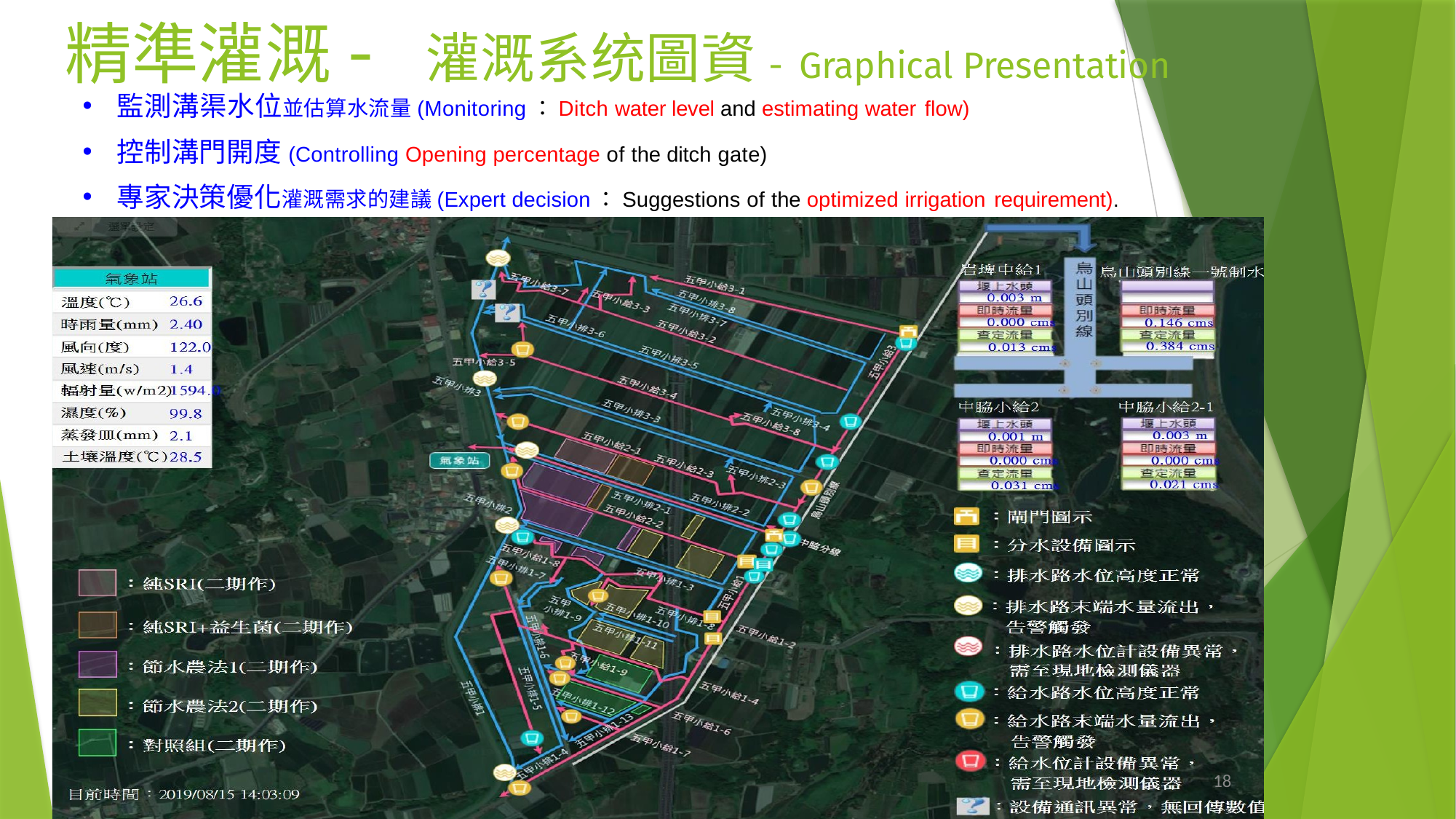

# 精準灌溉-  灌溉系统圖資- Graphical Presentation
監測溝渠水位並估算水流量(Monitoring：Ditch water level and estimating water flow)
控制溝門開度(Controlling Opening percentage of the ditch gate)
專家決策優化灌溉需求的建議(Expert decision：Suggestions of the optimized irrigation requirement).

18
18